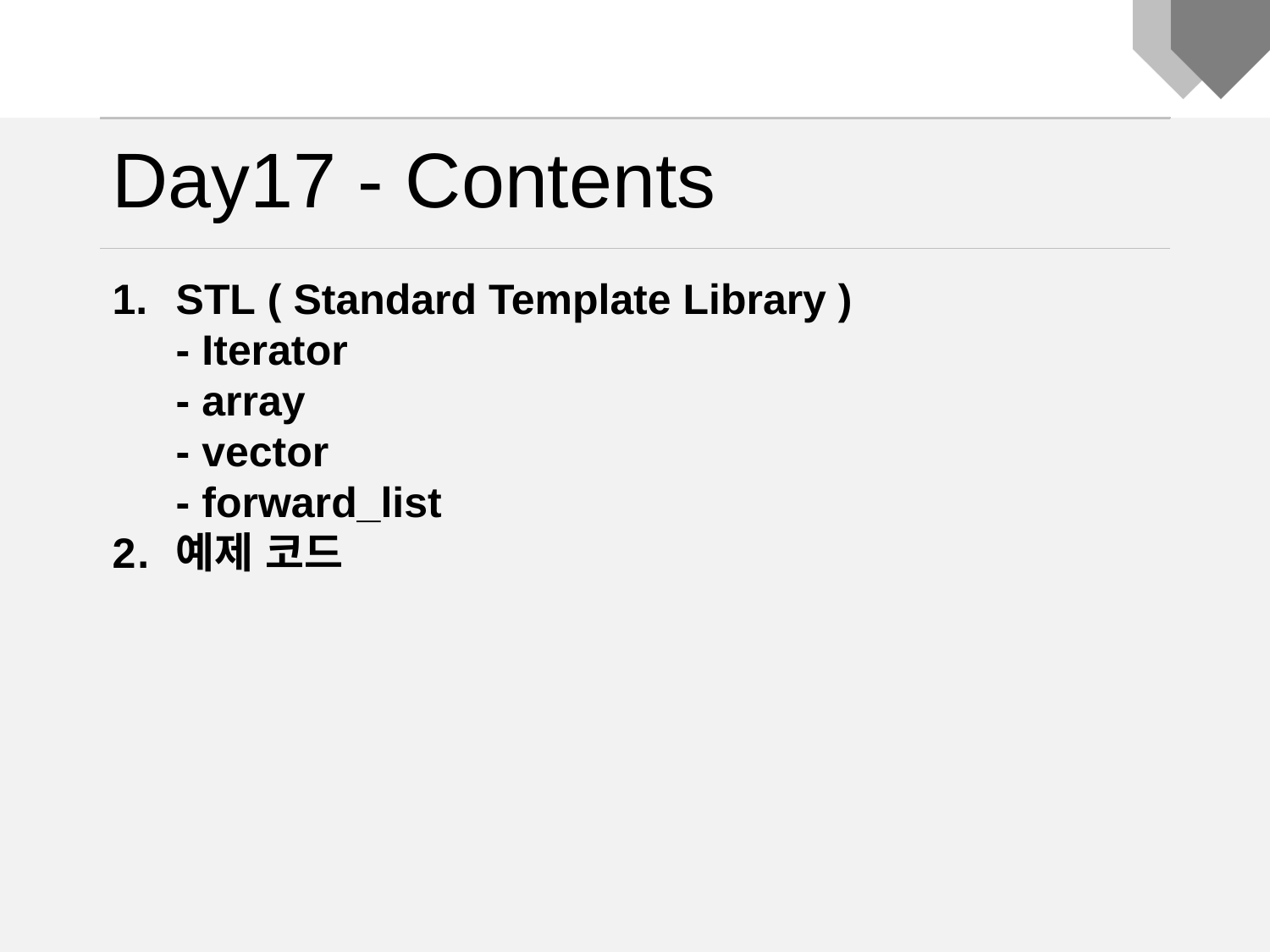

Day17 - Contents
STL ( Standard Template Library )
- Iterator
- array
- vector
- forward_list
예제 코드